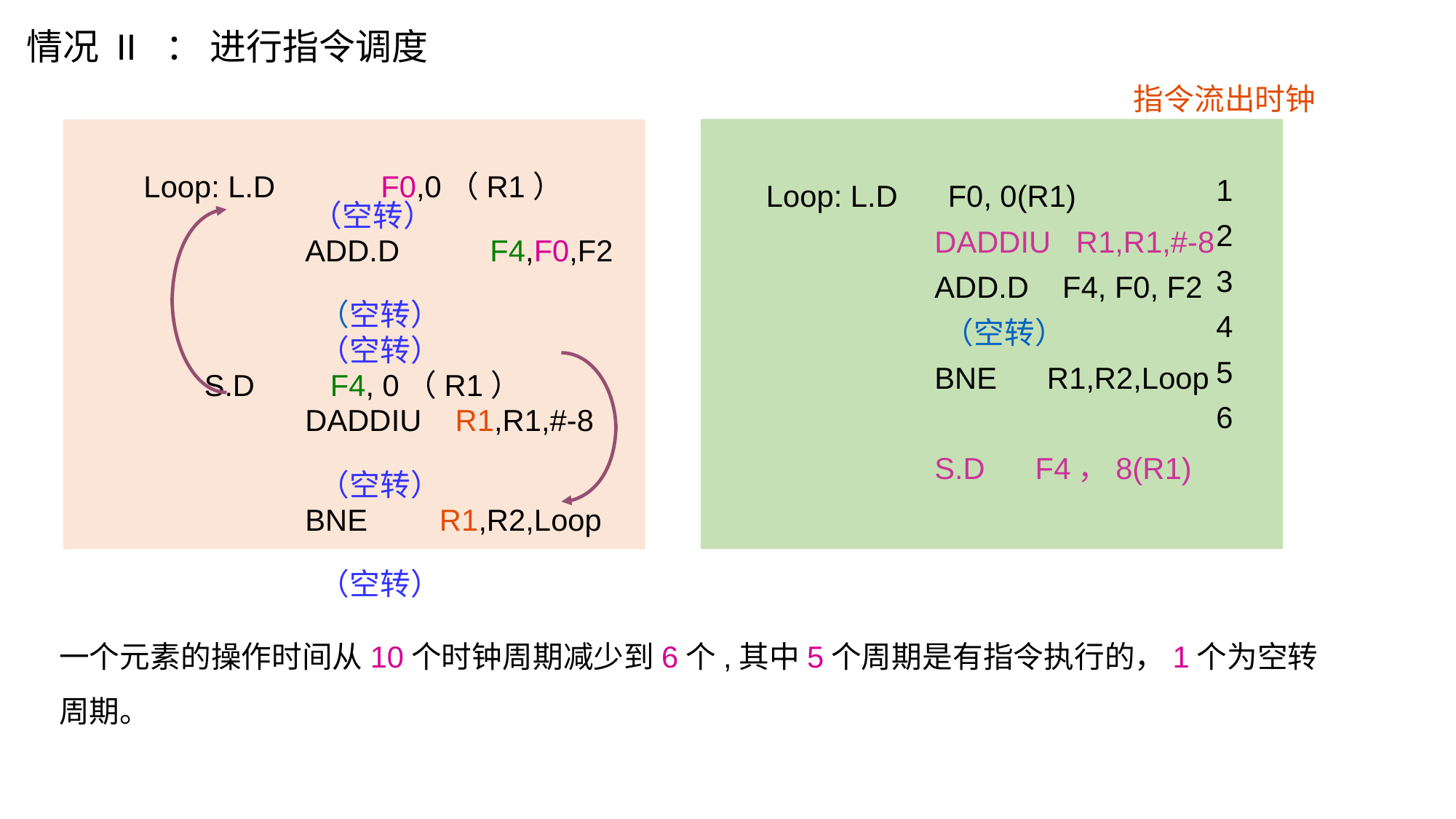

情况 II  ： 进行指令调度
指令流出时钟

1
2
3
4
5
6

Loop: L.D      F0, 0(R1)
		   DADDIU   R1,R1,#-8
		   ADD.D    F4, F0, F2
		    （空转）
		   BNE      R1,R2,Loop
		   S.D      F4，8(R1)

  Loop: L.D	F0,0（R1） 	  	      （空转）
		    ADD.D	F4,F0,F2
		      （空转）
		      （空转）
	     S.D	       F4, 0（R1）
		    DADDIU    R1,R1,#-8
		      （空转）
		    BNE	       R1,R2,Loop
		      （空转）

一个元素的操作时间从10个时钟周期减少到6个,其中5个周期是有指令执行的，1个为空转周期。